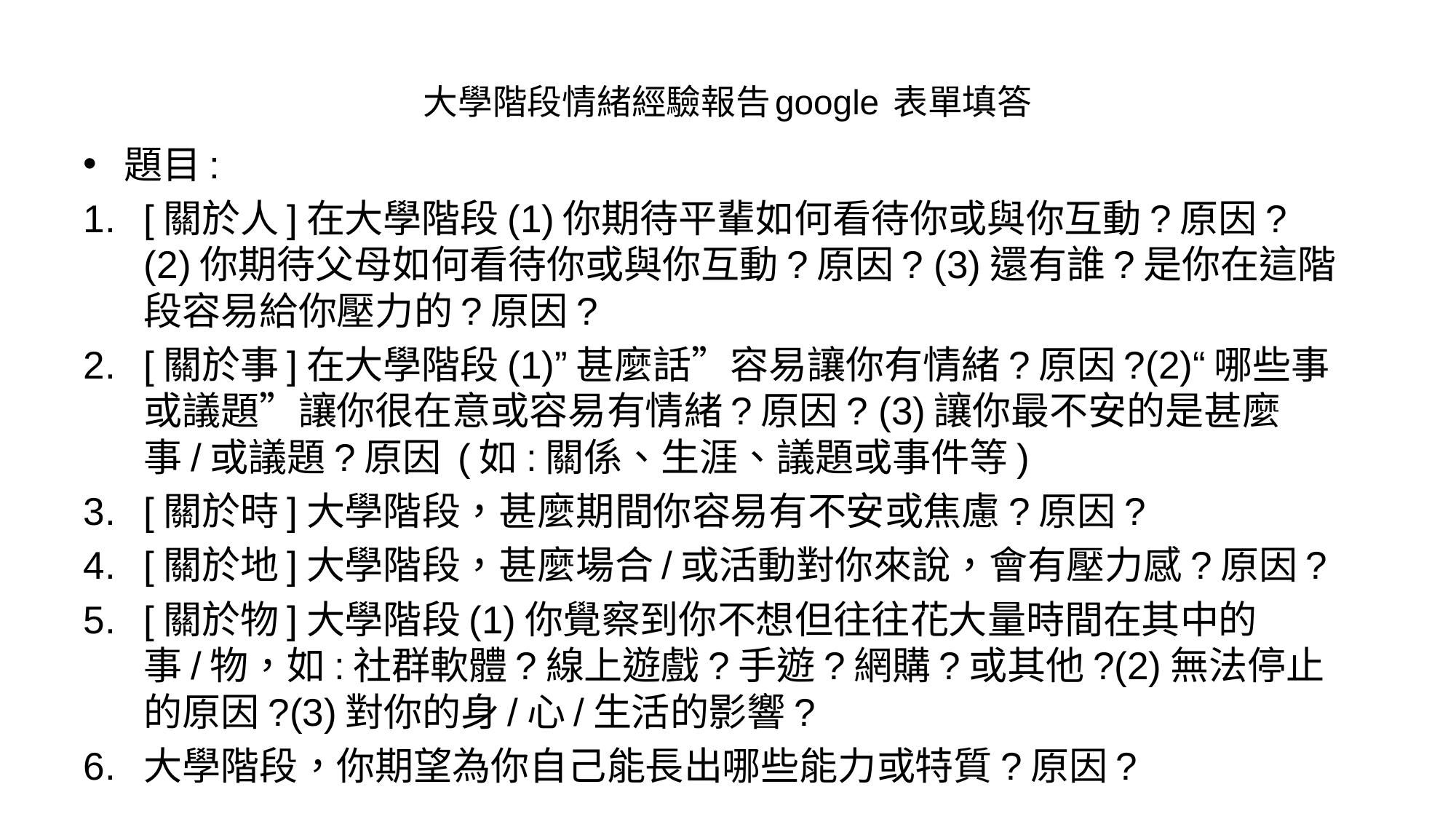

# 大學階段情緒經驗報告google 表單填答
題目:
[關於人]在大學階段(1)你期待平輩如何看待你或與你互動?原因?  (2)你期待父母如何看待你或與你互動?原因? (3)還有誰?是你在這階段容易給你壓力的?原因?
[關於事]在大學階段(1)”甚麼話”容易讓你有情緒?原因?(2)“哪些事或議題”讓你很在意或容易有情緒?原因? (3)讓你最不安的是甚麼事/或議題?原因 (如:關係、生涯、議題或事件等)
[關於時]大學階段，甚麼期間你容易有不安或焦慮?原因?
[關於地]大學階段，甚麼場合/或活動對你來說，會有壓力感?原因?
[關於物]大學階段(1)你覺察到你不想但往往花大量時間在其中的事/物，如:社群軟體?線上遊戲?手遊?網購?或其他?(2)無法停止的原因?(3)對你的身/心/生活的影響?
大學階段，你期望為你自己能長出哪些能力或特質?原因?